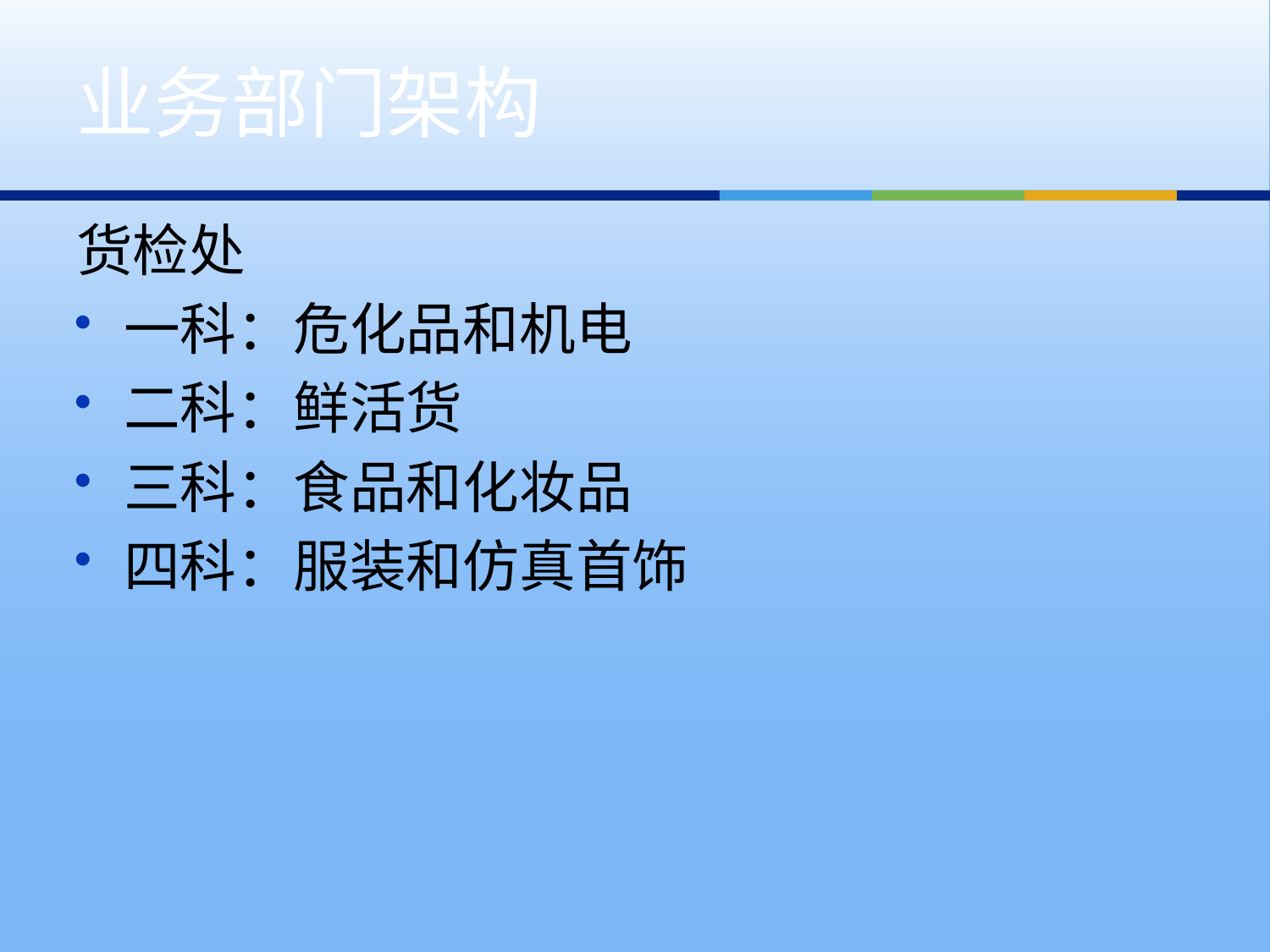

# 业务部门架构
货检处
一科：危化品和机电
二科：鲜活货
三科：食品和化妆品
四科：服装和仿真首饰